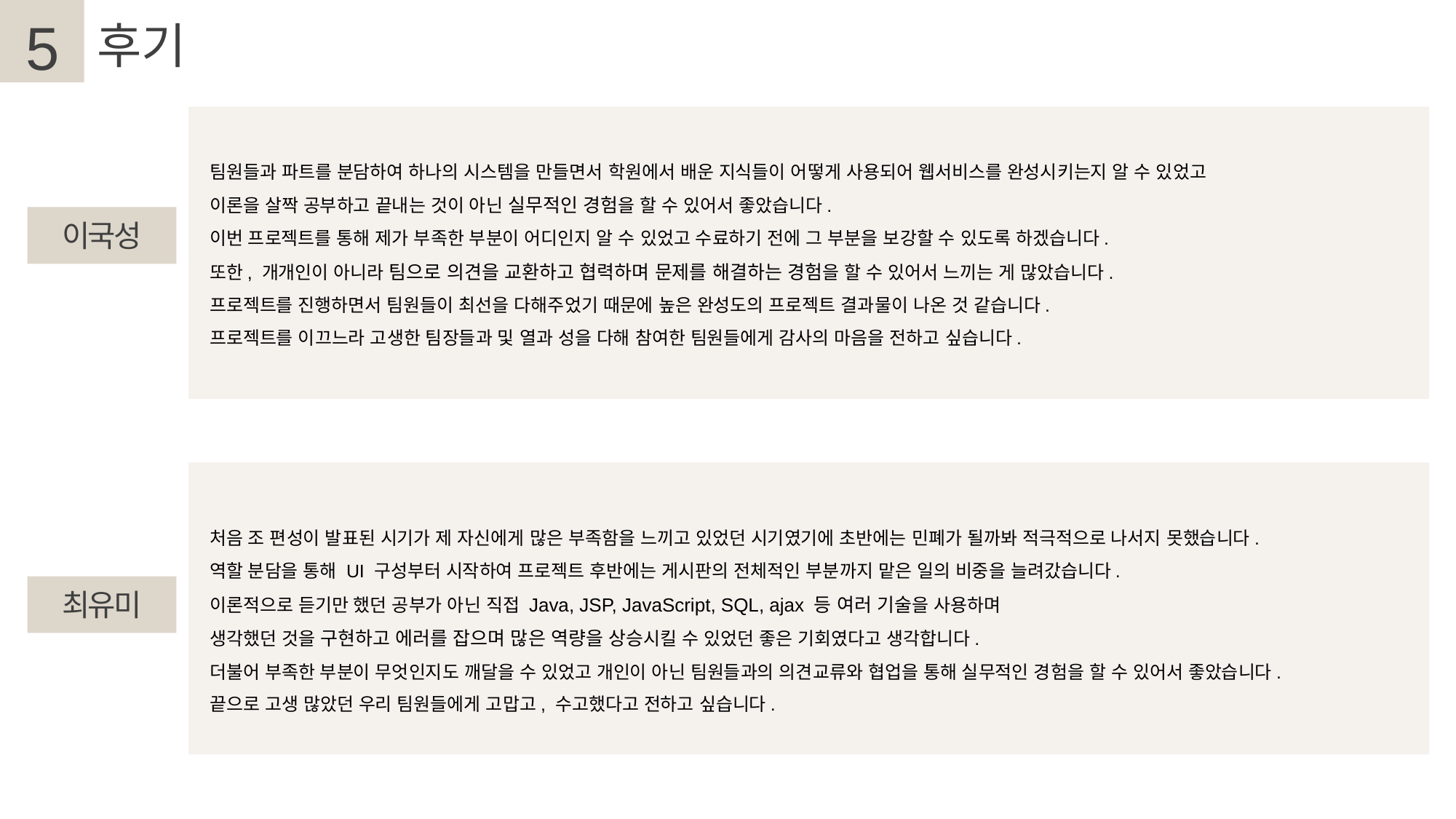

5
후기

팀원들과 파트를 분담하여 하나의 시스템을 만들면서 학원에서 배운 지식들이 어떻게 사용되어 웹서비스를 완성시키는지 알 수 있었고
이론을 살짝 공부하고 끝내는 것이 아닌 실무적인 경험을 할 수 있어서 좋았습니다.
이번 프로젝트를 통해 제가 부족한 부분이 어디인지 알 수 있었고 수료하기 전에 그 부분을 보강할 수 있도록 하겠습니다.
또한, 개개인이 아니라 팀으로 의견을 교환하고 협력하며 문제를 해결하는 경험을 할 수 있어서 느끼는 게 많았습니다.
프로젝트를 진행하면서 팀원들이 최선을 다해주었기 때문에 높은 완성도의 프로젝트 결과물이 나온 것 같습니다.
프로젝트를 이끄느라 고생한 팀장들과 및 열과 성을 다해 참여한 팀원들에게 감사의 마음을 전하고 싶습니다.

이국성

처음 조 편성이 발표된 시기가 제 자신에게 많은 부족함을 느끼고 있었던 시기였기에 초반에는 민폐가 될까봐 적극적으로 나서지 못했습니다.
역할 분담을 통해 UI 구성부터 시작하여 프로젝트 후반에는 게시판의 전체적인 부분까지 맡은 일의 비중을 늘려갔습니다.
이론적으로 듣기만 했던 공부가 아닌 직접 Java, JSP, JavaScript, SQL, ajax 등 여러 기술을 사용하며
생각했던 것을 구현하고 에러를 잡으며 많은 역량을 상승시킬 수 있었던 좋은 기회였다고 생각합니다.
더불어 부족한 부분이 무엇인지도 깨달을 수 있었고 개인이 아닌 팀원들과의 의견교류와 협업을 통해 실무적인 경험을 할 수 있어서 좋았습니다.
끝으로 고생 많았던 우리 팀원들에게 고맙고, 수고했다고 전하고 싶습니다.

최유미